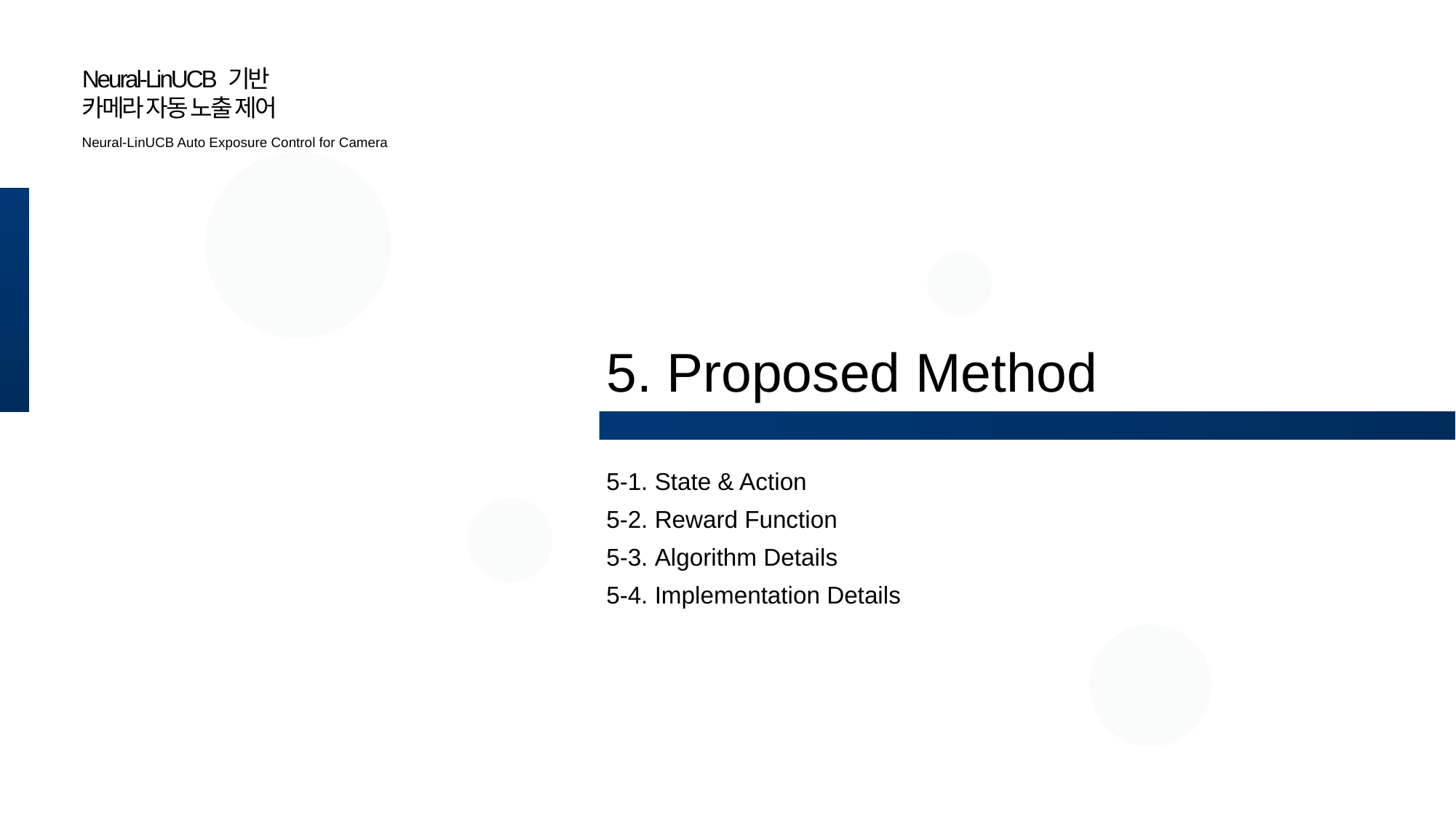

Neural-LinUCB 기반
카메라 자동 노출 제어
Neural-LinUCB Auto Exposure Control for Camera
5. Proposed Method
5-1. State & Action
5-2. Reward Function
5-3. Algorithm Details
5-4. Implementation Details